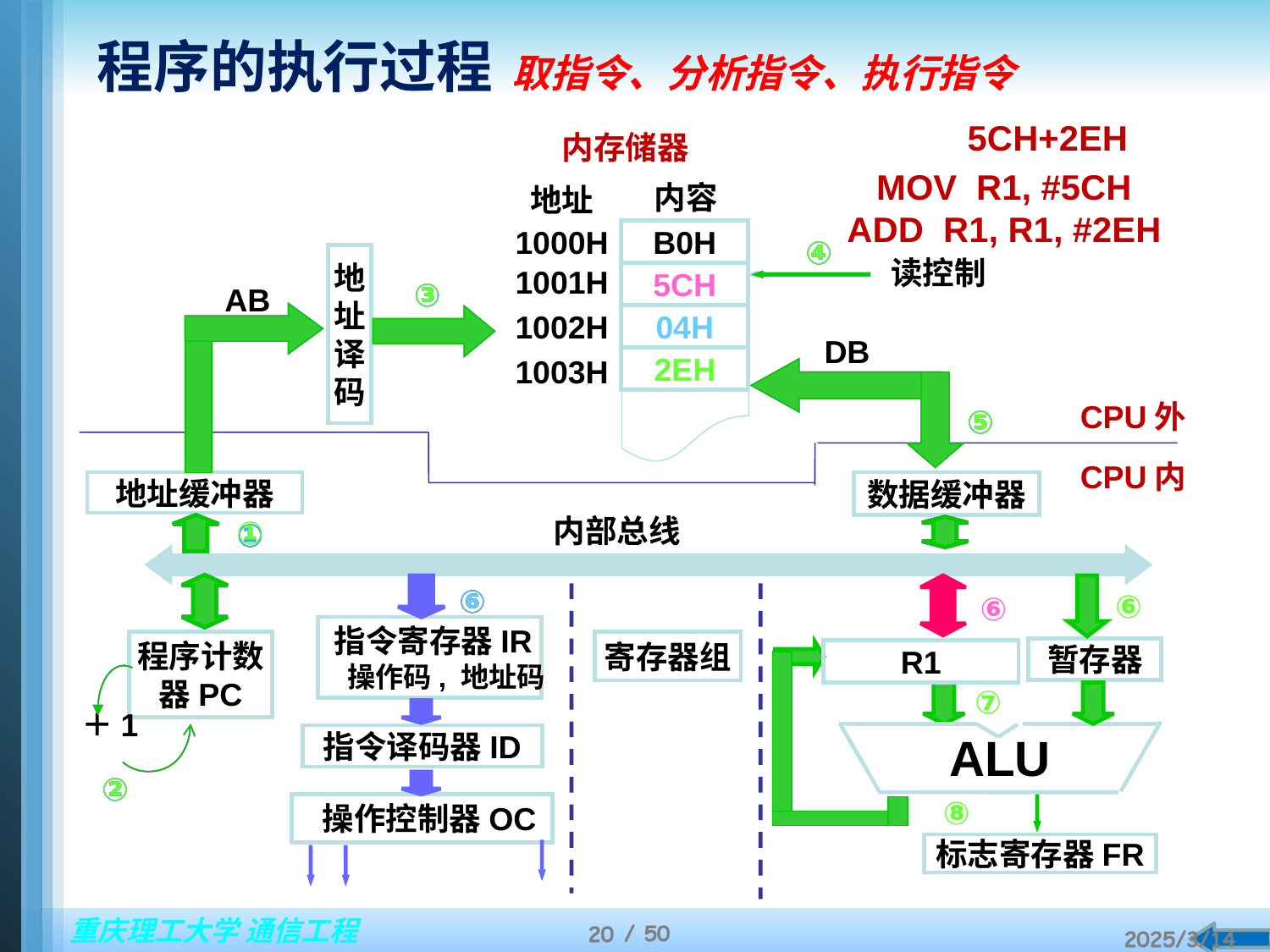

# 程序的执行过程
取指令、分析指令、执行指令

5CH+2EH
内存储器
内容
地址
1000H
B0H

1001H
5CH
1002H
04H
2EH
1003H
MOV  R1, #5CH
ADD  R1, R1, #2EH
④
④
④
④
地址译码
读控制

③
③
③
③
AB

DB

CPU外

CPU内

⑤
⑤
⑤
⑤
地址缓冲器
数据缓冲器
内部总线

指令寄存器IR
 操作码, 地址码
程序计数器PC
寄存器组
暂存器
R1

ALU

指令译码器ID
 操作控制器OC
标志寄存器FR

①

①
①
①

⑥
⑥
⑥
⑥

⑦

＋1

②
②
②
②

⑧
20
/ 50
2025/3/14 Friday